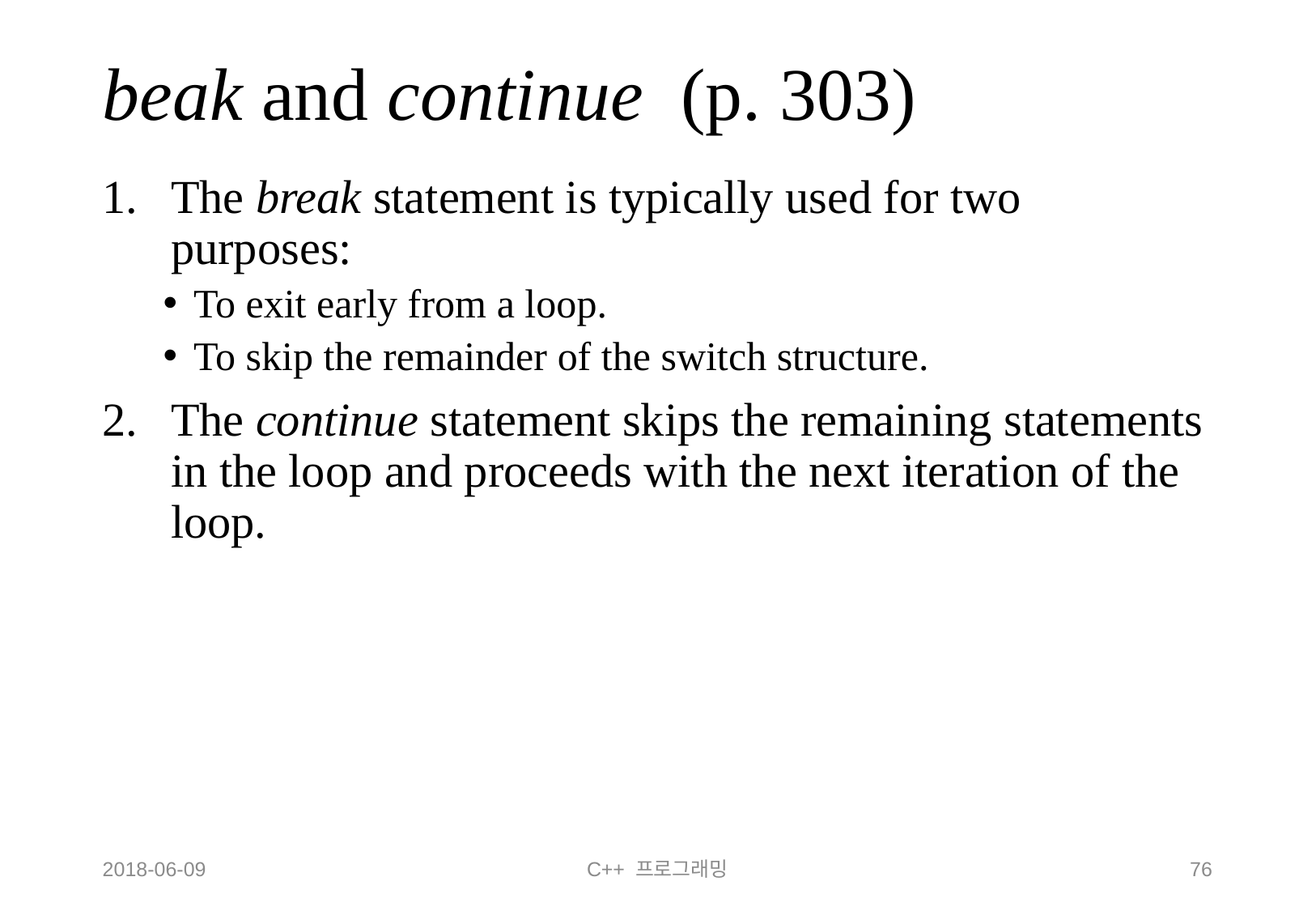

# beak and continue  (p. 303)
The break statement is typically used for two purposes:
To exit early from a loop.
To skip the remainder of the switch structure.
The continue statement skips the remaining statements in the loop and proceeds with the next iteration of the loop.
2018-06-09
C++ 프로그래밍
76